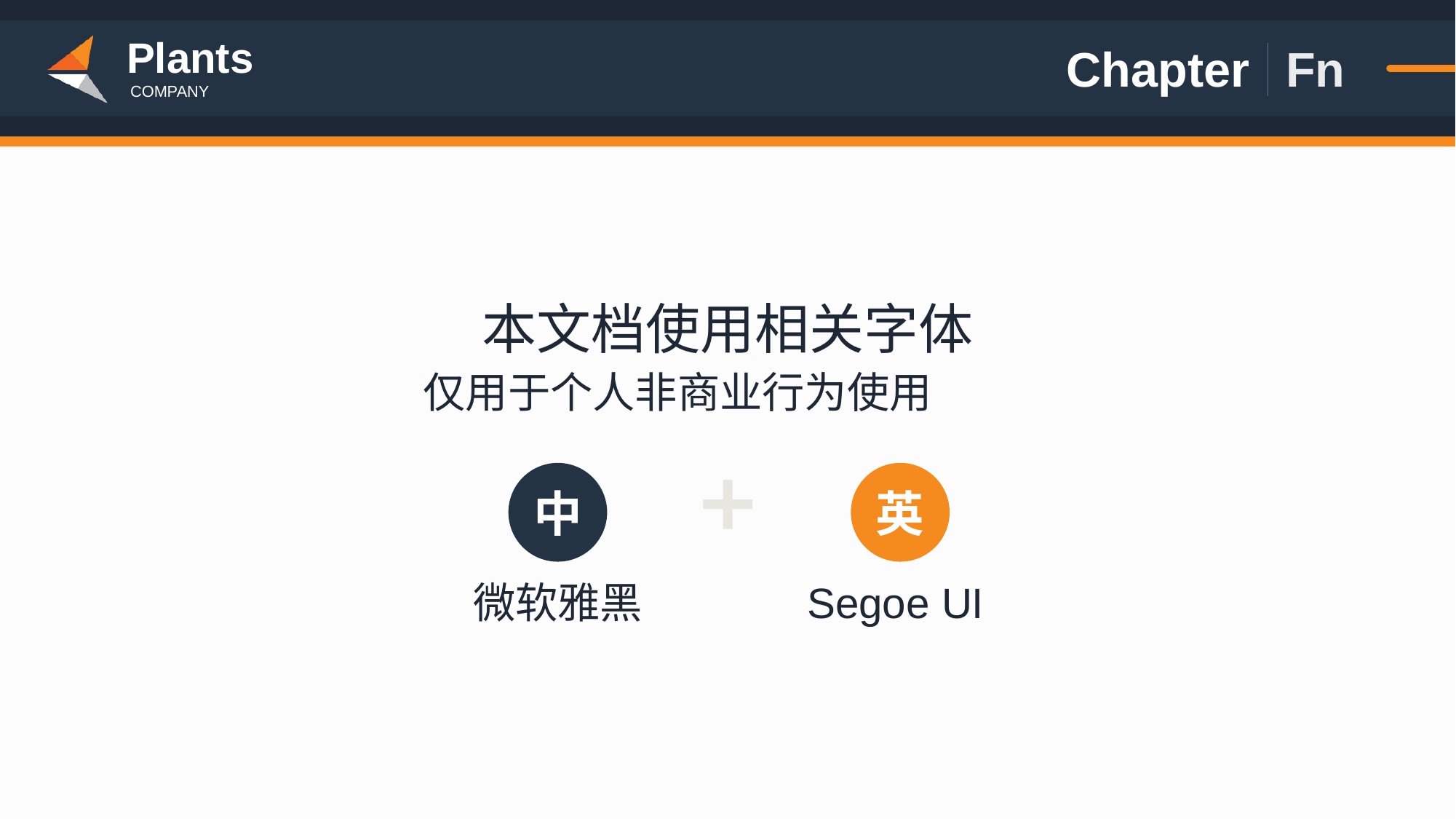

Fn
本文档使用相关字体
仅用于个人非商业行为使用
中
英

微软雅黑
Segoe UI